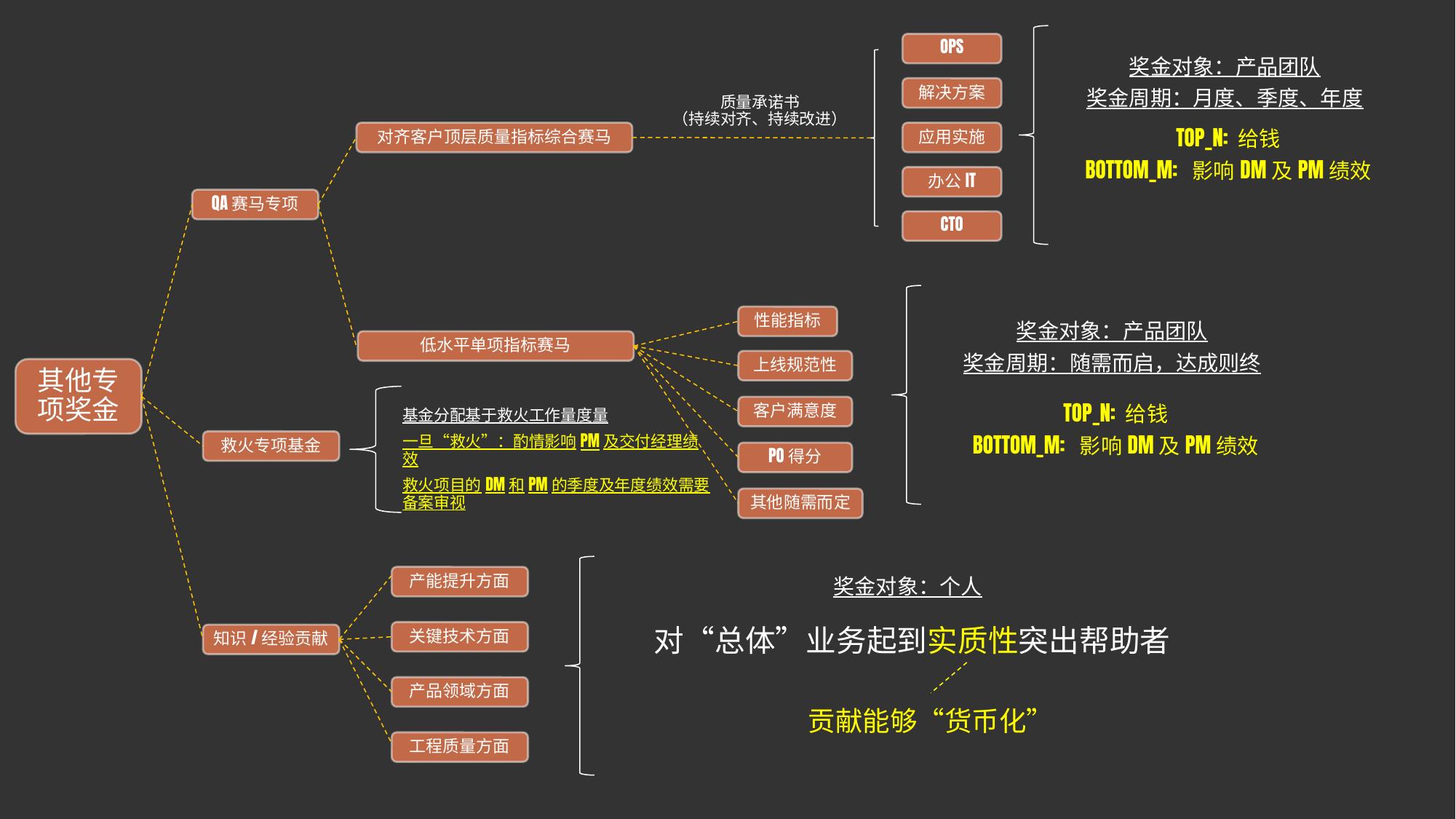

OPS
奖金对象：产品团队
奖金周期：月度、季度、年度

质量承诺书
（持续对齐、持续改进）
解决方案
TOP_N: 给钱
BOTTOM_M:  影响DM及PM绩效
对齐客户顶层质量指标综合赛马
应用实施
办公IT
QA赛马专项
CTO

奖金对象：产品团队
奖金周期：随需而启，达成则终
性能指标
低水平单项指标赛马
上线规范性
其他专项奖金

TOP_N: 给钱
BOTTOM_M:  影响DM及PM绩效
基金分配基于救火工作量度量
一旦“救火”：酌情影响PM及交付经理绩效
救火项目的DM和PM的季度及年度绩效需要备案审视
客户满意度
救火专项基金
PO得分
其他随需而定

奖金对象：个人
产能提升方面
对“总体”业务起到实质性突出帮助者
关键技术方面
知识/经验贡献
产品领域方面
贡献能够“货币化”
工程质量方面